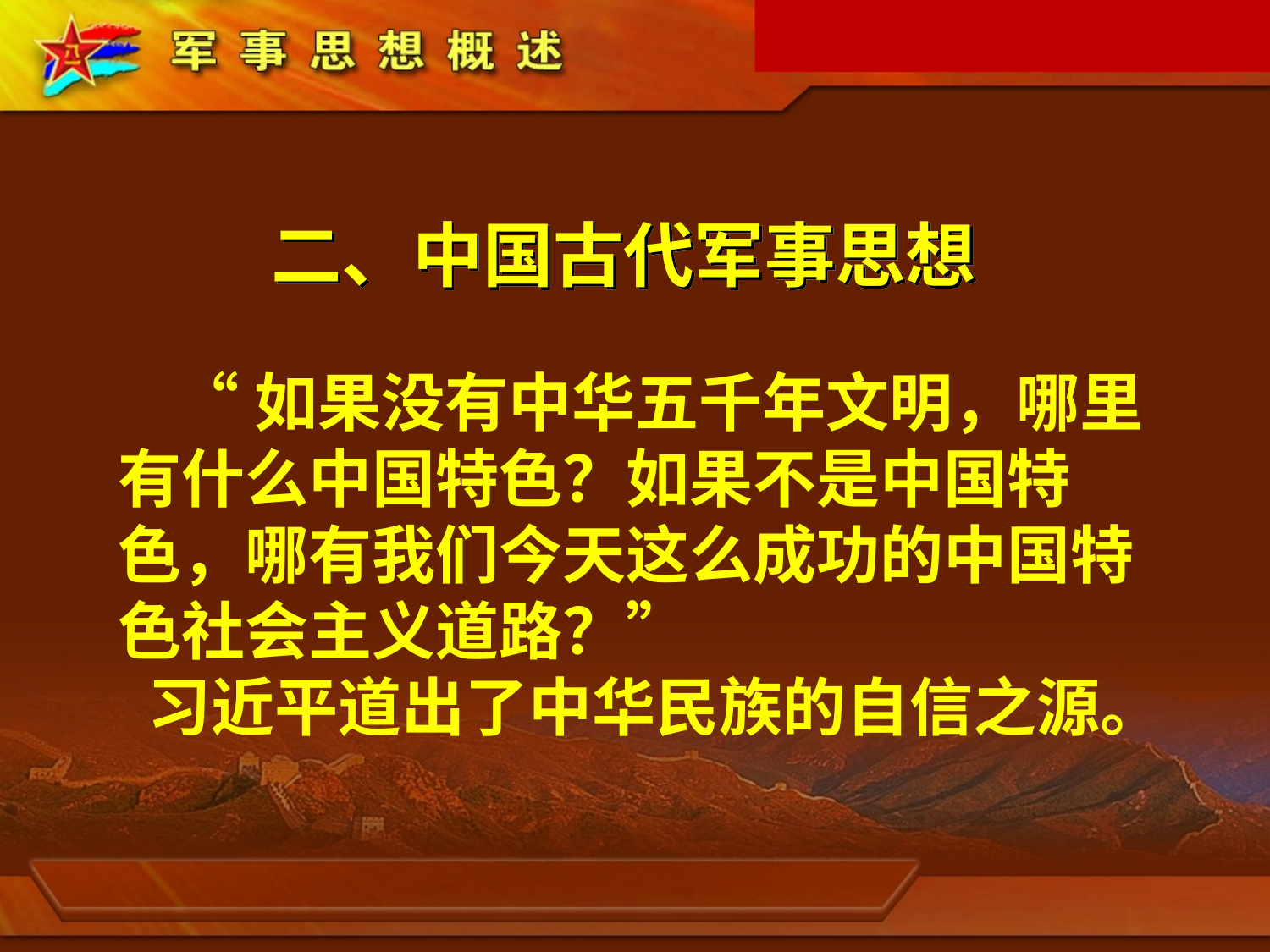

# 二、中国古代军事思想
    “如果没有中华五千年文明，哪里有什么中国特色？如果不是中国特色，哪有我们今天这么成功的中国特色社会主义道路？”
 习近平道出了中华民族的自信之源。